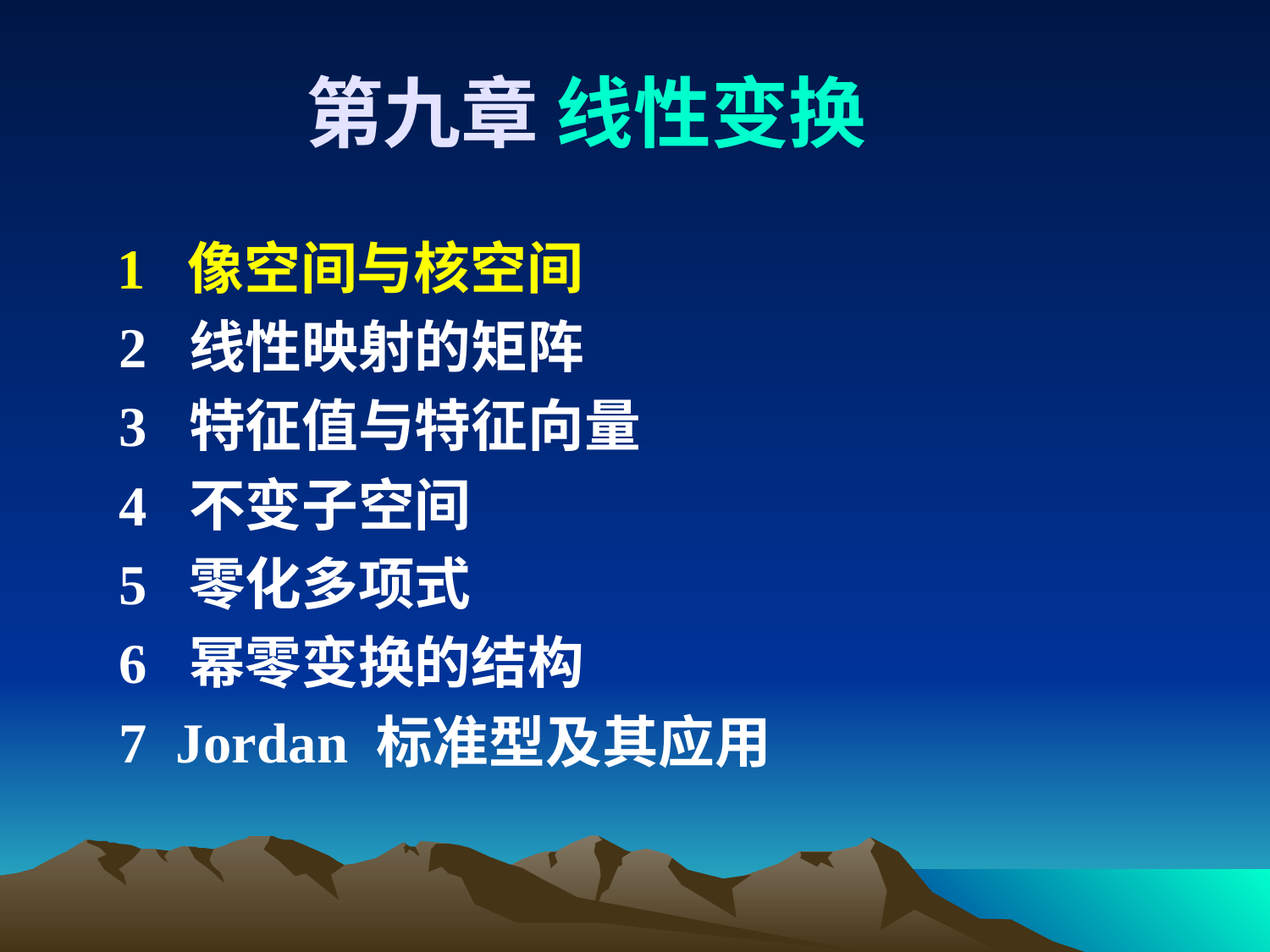

第九章 线性变换
   1  像空间与核空间
   2  线性映射的矩阵
   3  特征值与特征向量
   4  不变子空间
   5  零化多项式
   6  幂零变换的结构
   7  Jordan 标准型及其应用